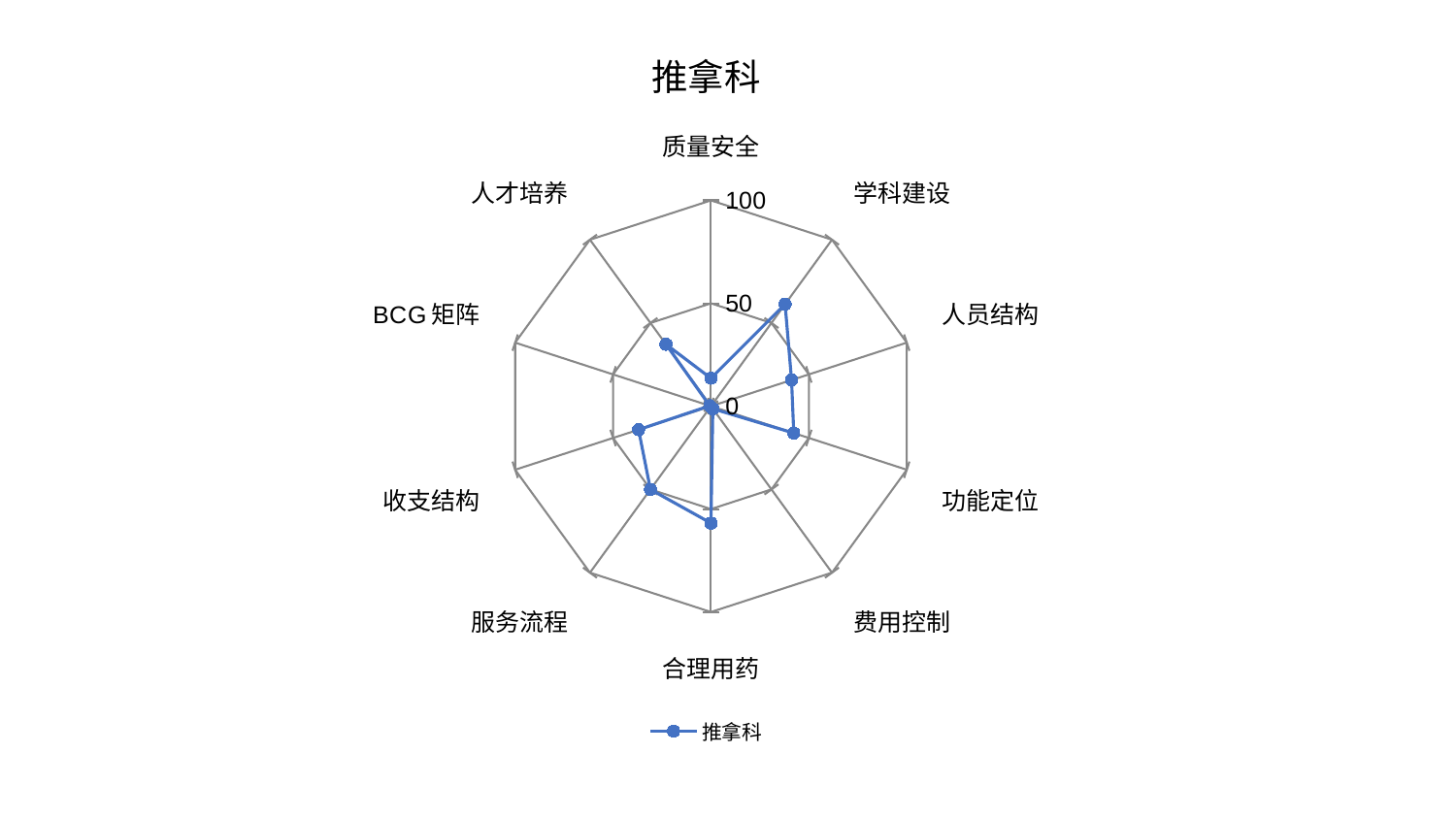

### Chart: 推拿科

| Category | 推拿科 |
|---|---|
| 质量安全 | 13.580869856795156 |
| 学科建设 | 61.26240218402257 |
| 人员结构 | 41.16365619282902 |
| 功能定位 | 42.29168441188653 |
| 费用控制 | 1.5590546885380885 |
| 合理用药 | 56.822443227579285 |
| 服务流程 | 50.01686283788367 |
| 收支结构 | 36.992723226979585 |
| BCG矩阵 | 0.6099431214383699 |
| 人才培养 | 37.187357713140344 |
98